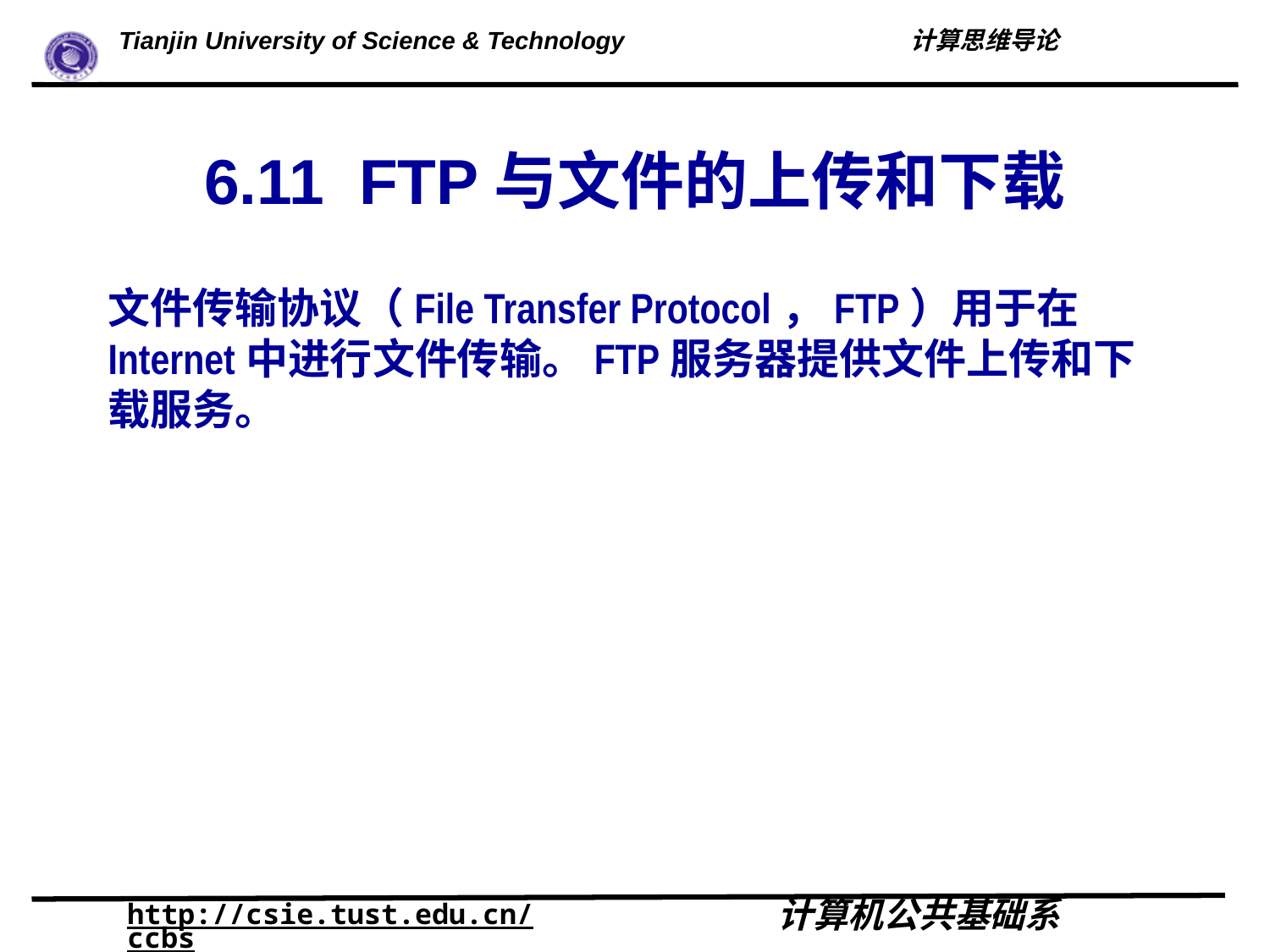

# 6.11  FTP与文件的上传和下载
文件传输协议（File Transfer Protocol，FTP）用于在Internet中进行文件传输。FTP服务器提供文件上传和下载服务。